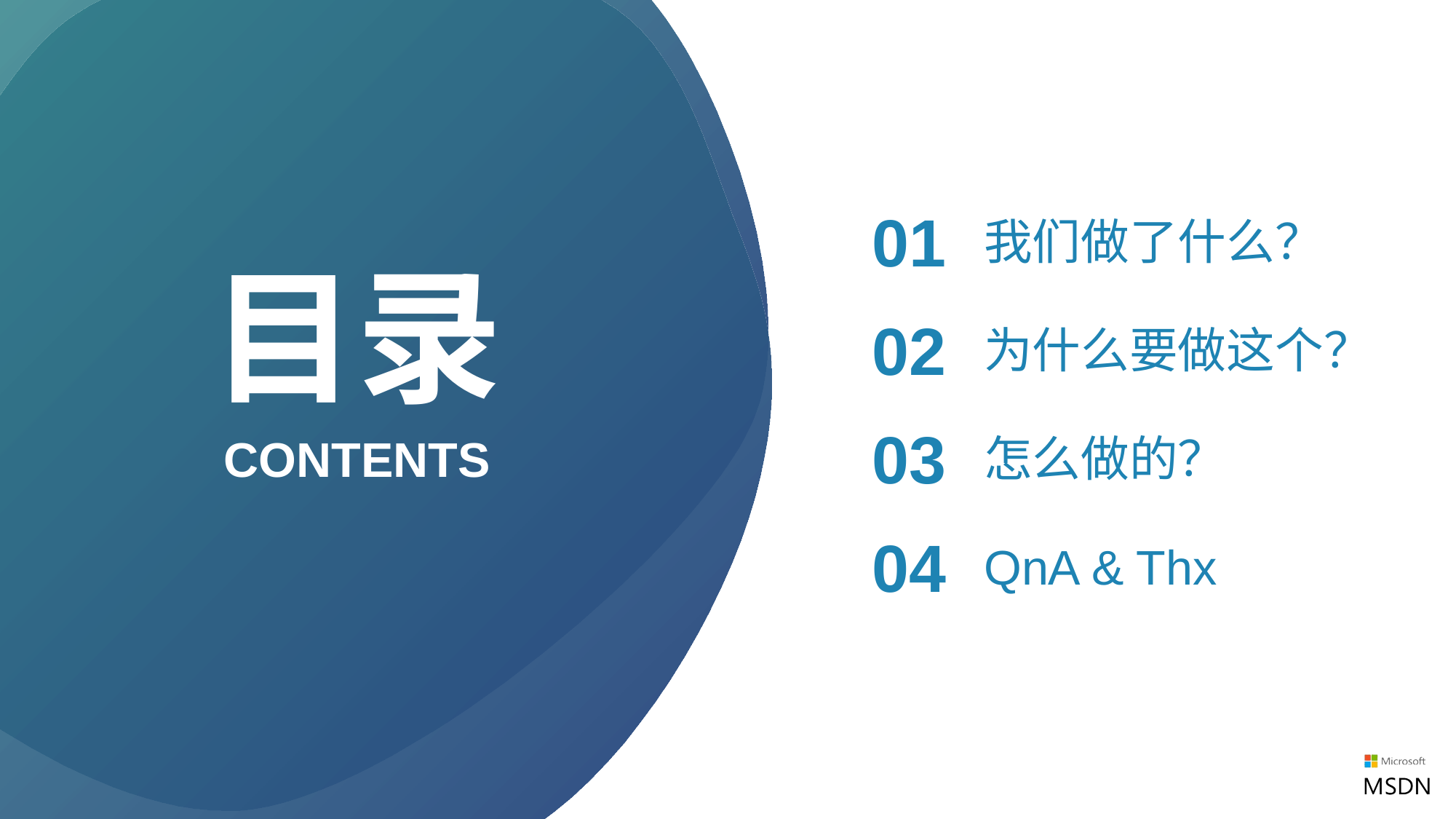

01
我们做了什么？
目录
02
为什么要做这个？
03
怎么做的？
CONTENTS
04
QnA & Thx